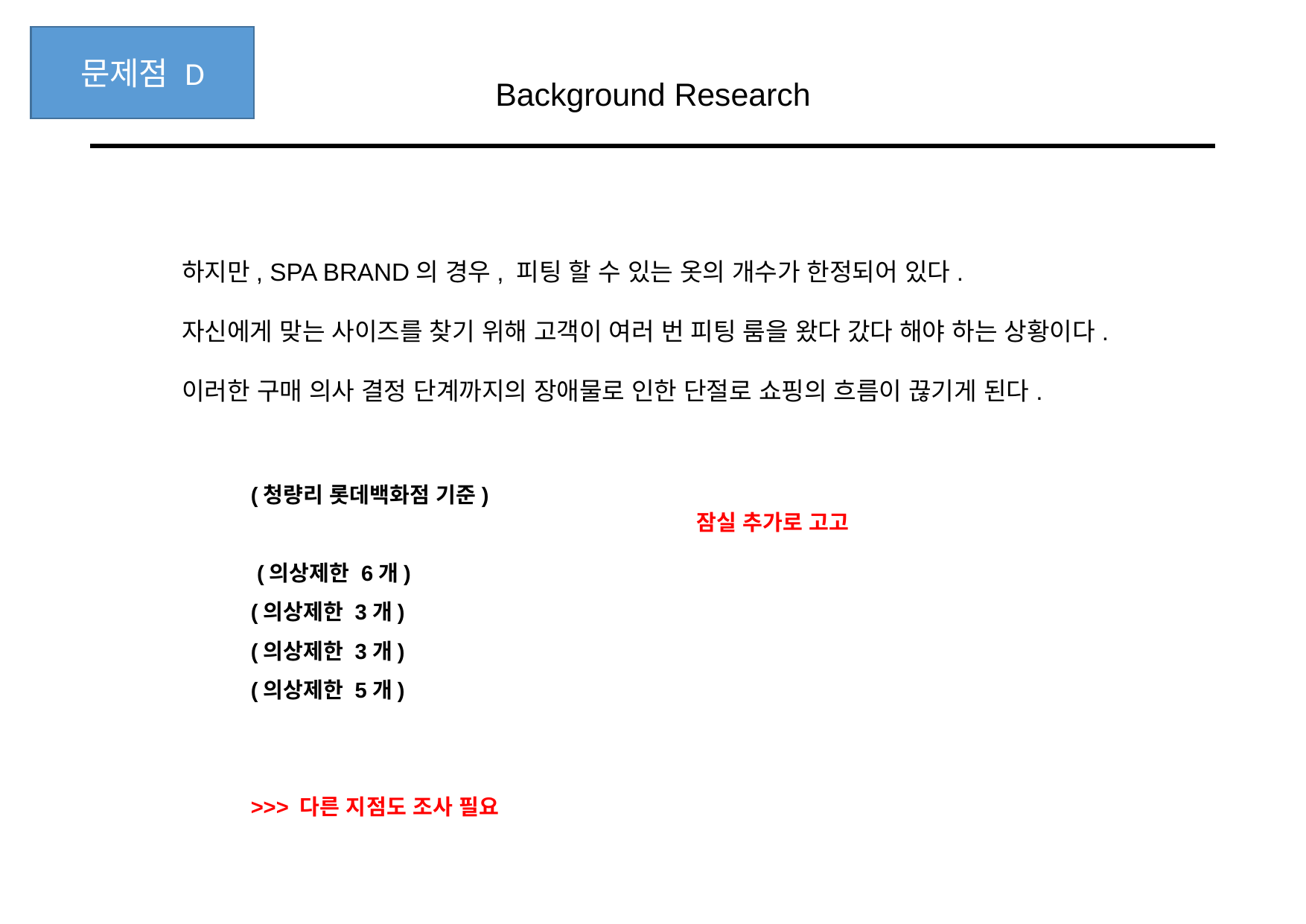

문제점 D
Background Research
하지만, SPA BRAND의 경우, 피팅 할 수 있는 옷의 개수가 한정되어 있다.

자신에게 맞는 사이즈를 찾기 위해 고객이 여러 번 피팅 룸을 왔다 갔다 해야 하는 상황이다.

이러한 구매 의사 결정 단계까지의 장애물로 인한 단절로 쇼핑의 흐름이 끊기게 된다.
(청량리 롯데백화점 기준)

 (의상제한 6개)
(의상제한 3개)
(의상제한 3개)
(의상제한 5개)

>>> 다른 지점도 조사 필요
잠실 추가로 고고